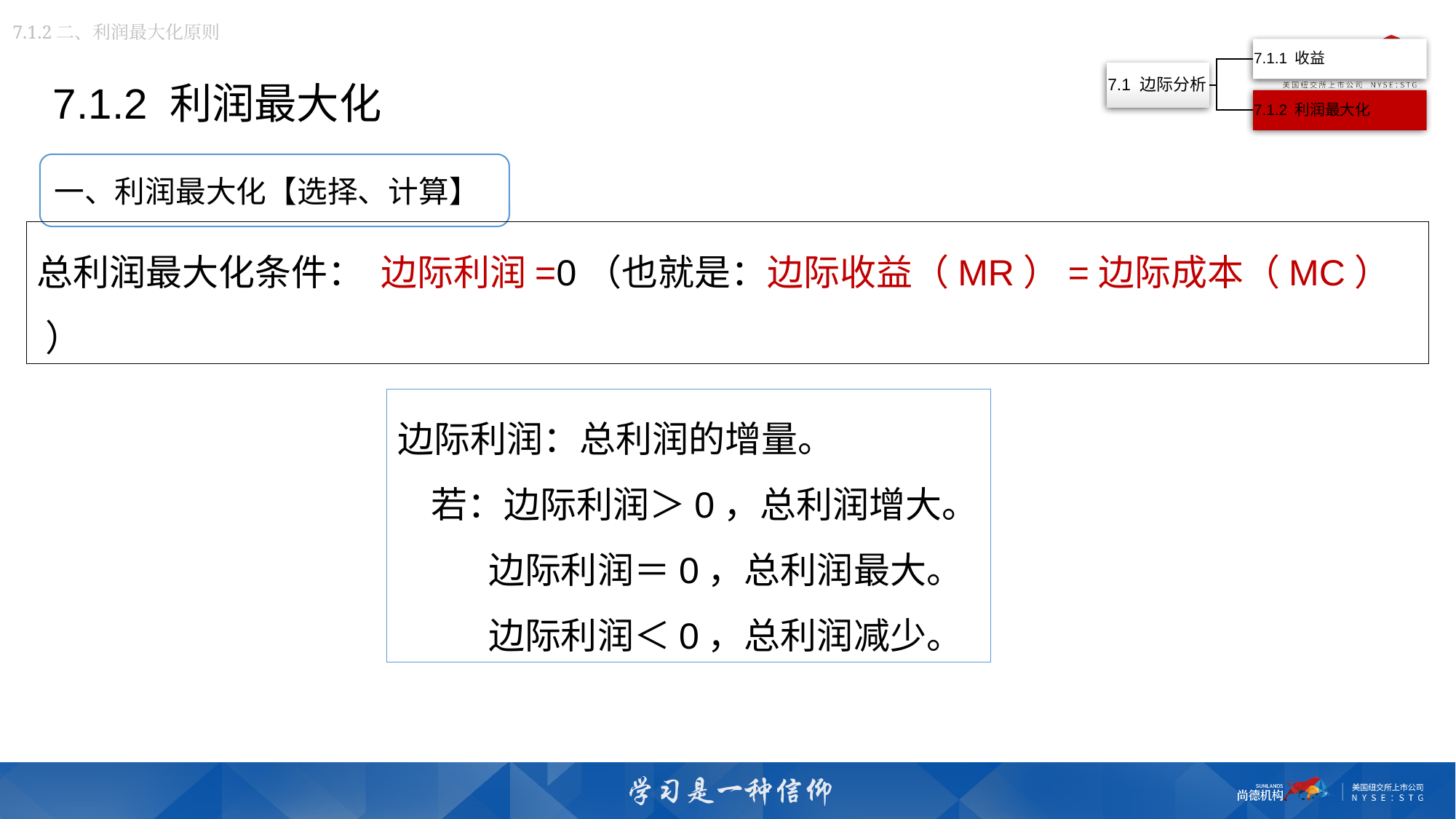

7.1 边际分析
7.1.1 收益
7.1.2 利润最大化
7.1.2二、利润最大化原则
7.1.2 利润最大化
一、利润最大化【选择、计算】
总利润最大化条件：  边际利润=0（也就是：边际收益（MR）=边际成本（MC） ）
边际利润：总利润的增量。
   若：边际利润＞0，总利润增大。
          边际利润＝0，总利润最大。
          边际利润＜0，总利润减少。